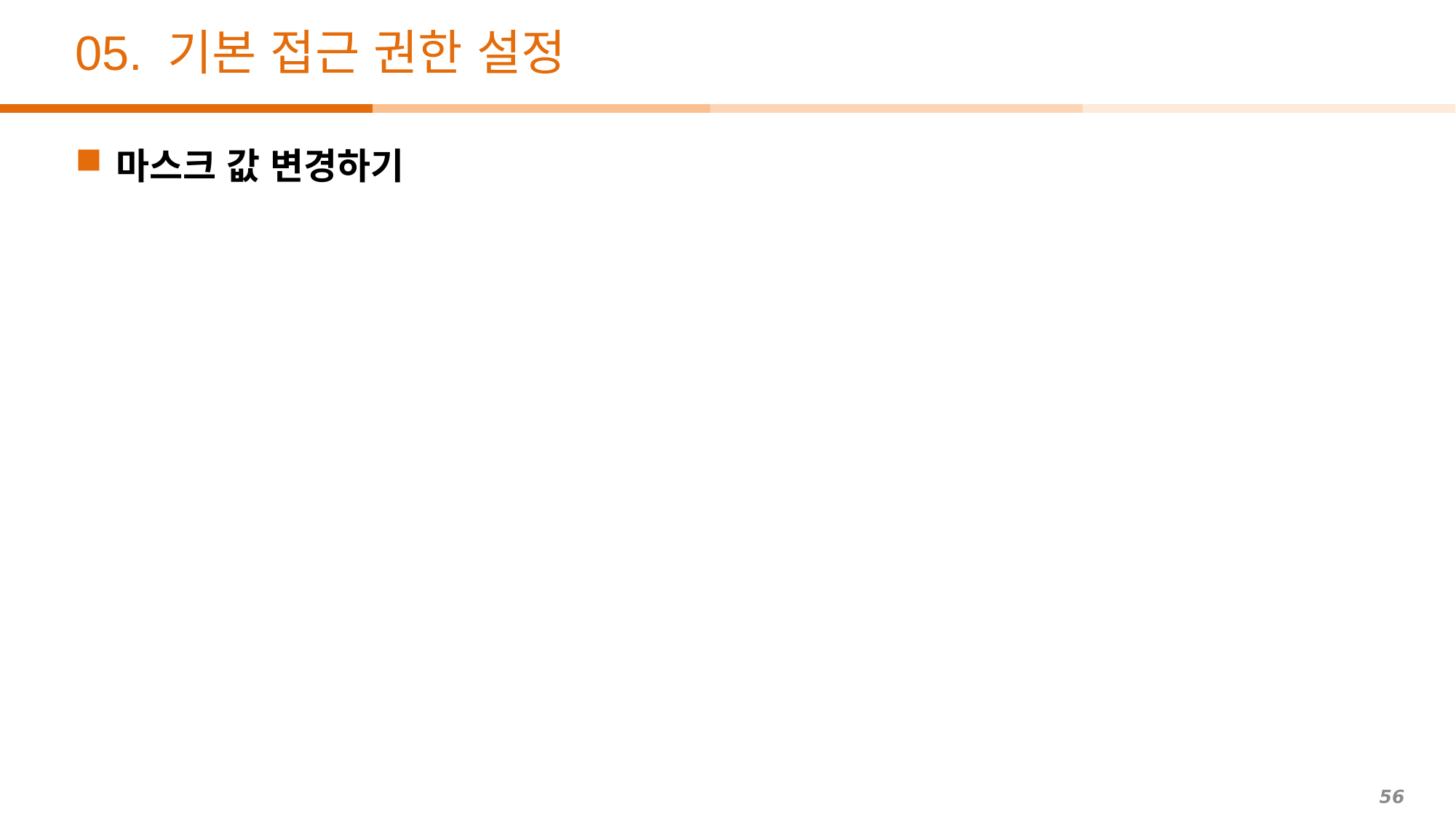

# 05. 기본 접근 권한 설정
마스크 값 변경하기